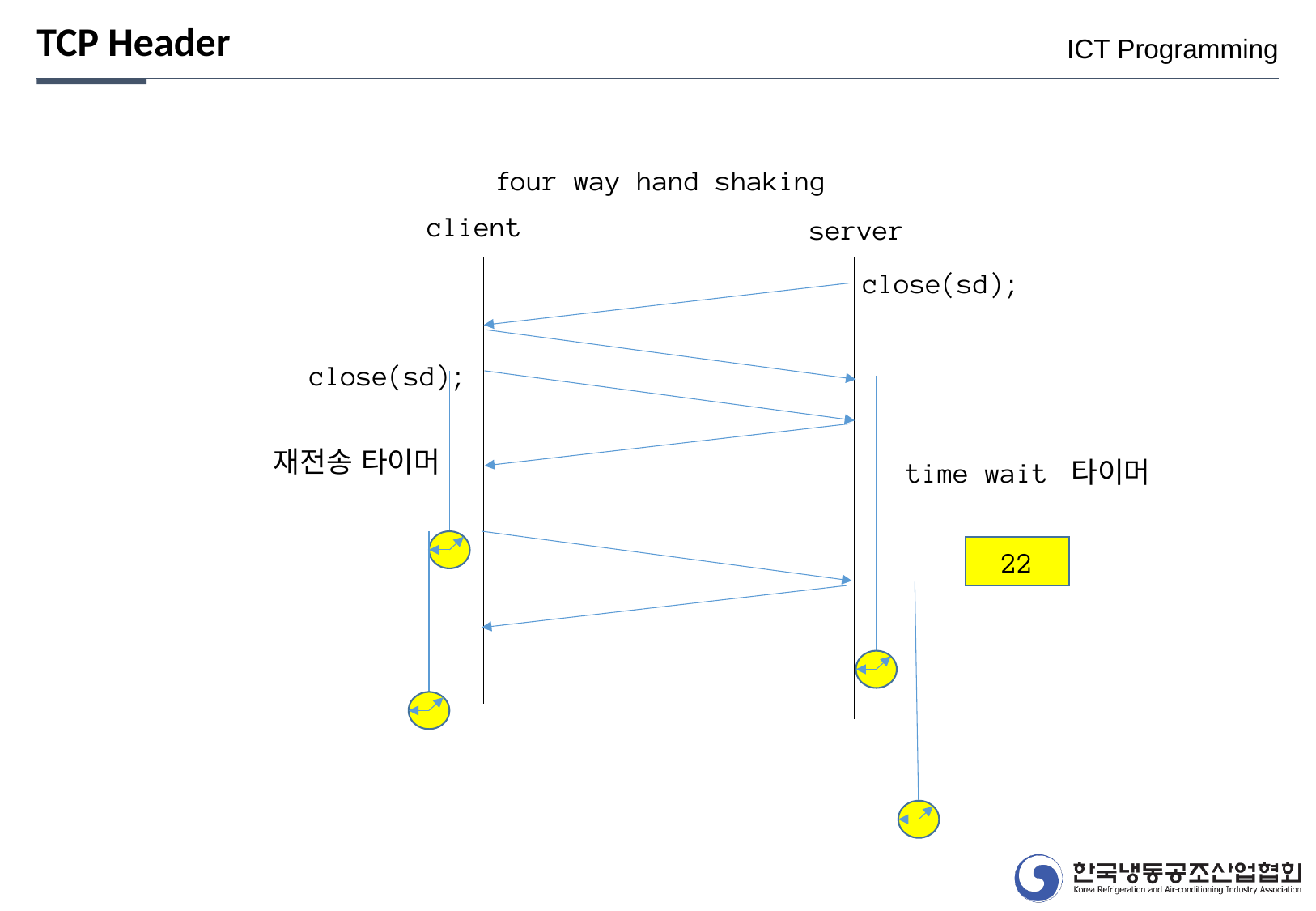

TCP Header

ICT Programming

four way hand shaking
client
server
close(sd);
close(sd);
재전송 타이머
time wait 타이머

22